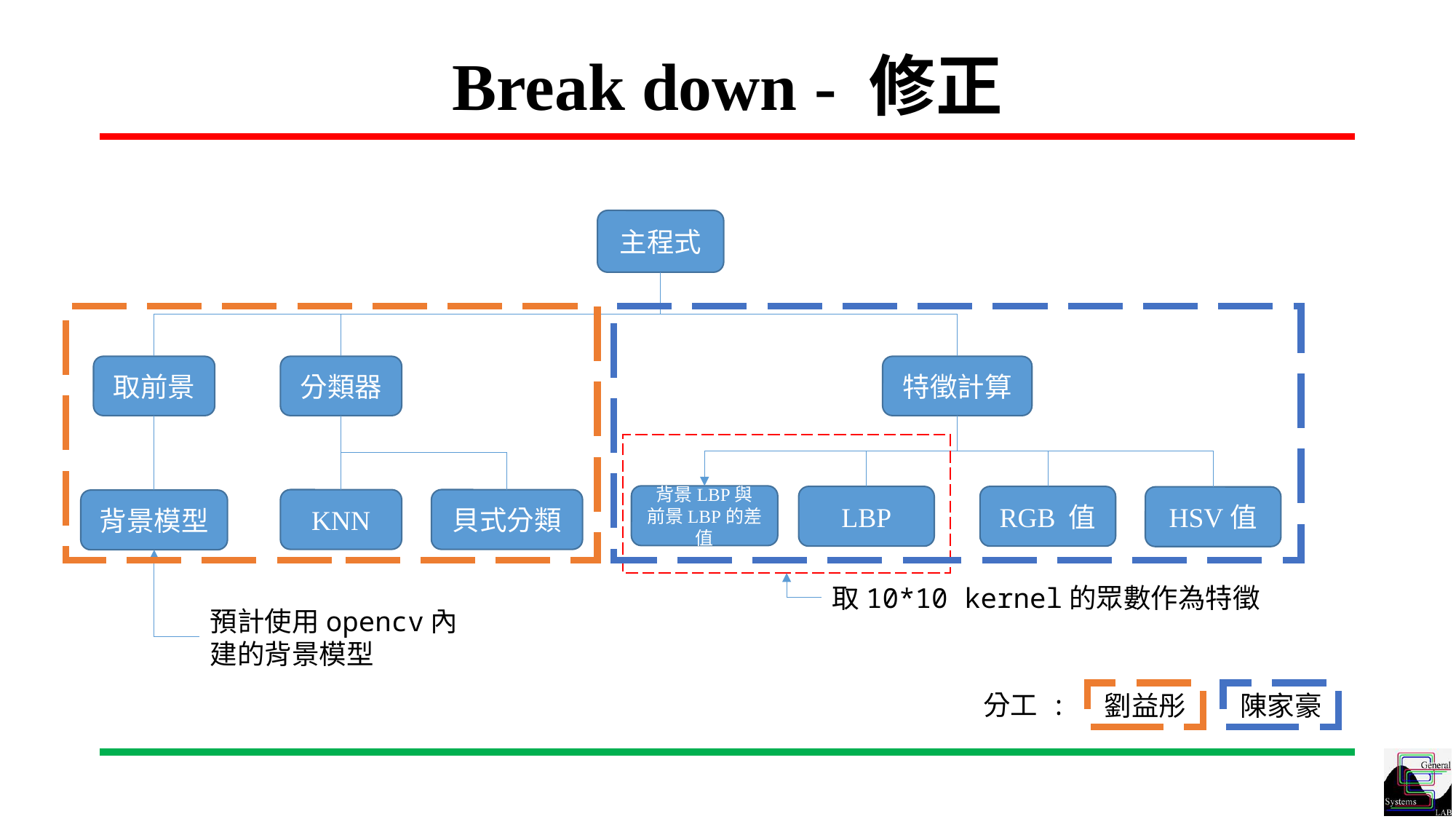

# Break down - 修正
主程式

取前景
分類器
特徵計算

背景LBP與
前景LBP的差值
LBP
RGB 值
HSV值
KNN
貝式分類
背景模型
取10*10 kernel的眾數作為特徵
預計使用opencv內建的背景模型
分工 :
劉益彤
陳家豪